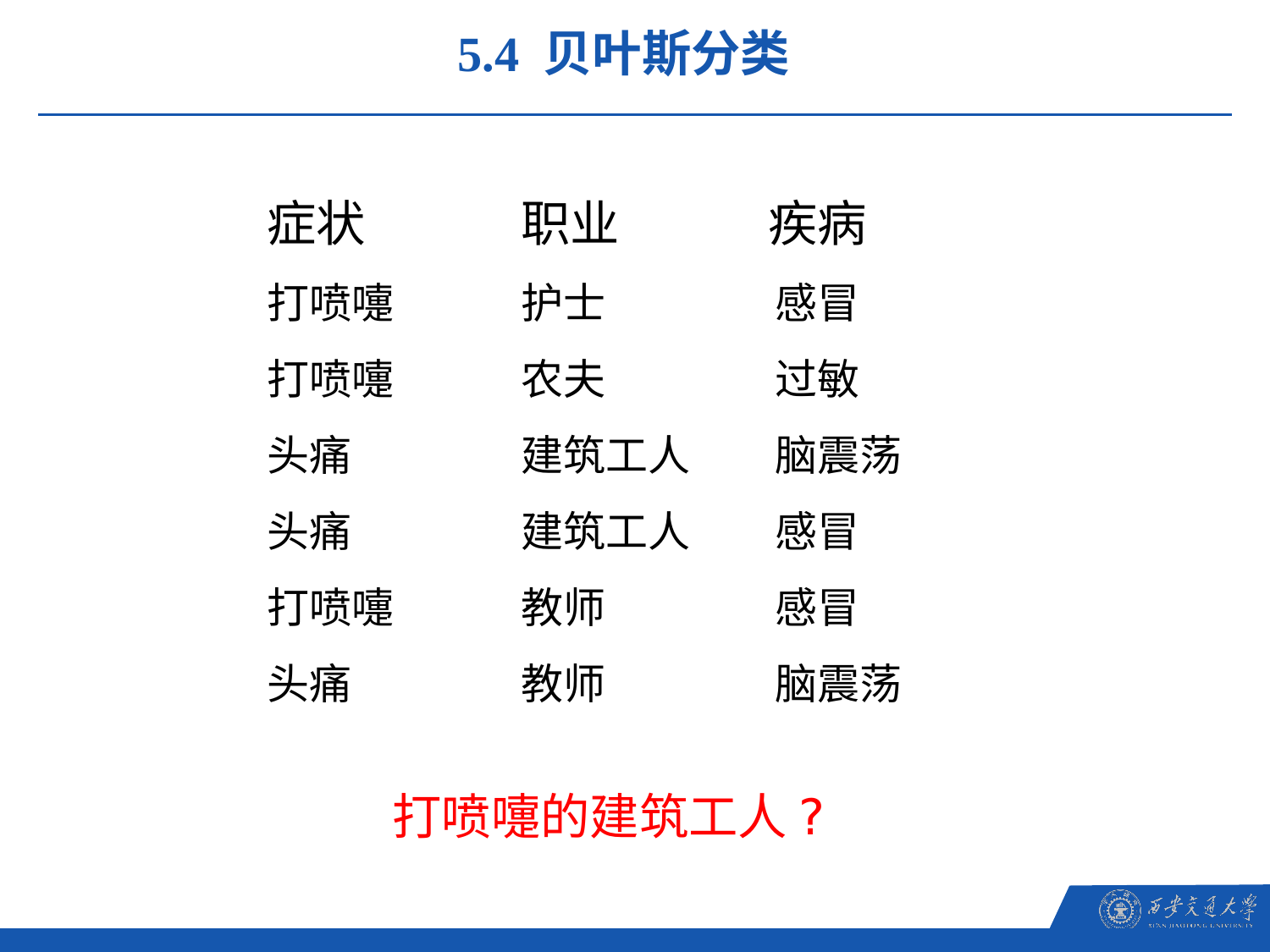

5.4 贝叶斯分类
症状　　	职业　　　疾病
打喷嚏　  	护士　　　	感冒 
打喷嚏　 	农夫　　　	过敏 
头痛　　	建筑工人　	脑震荡 
头痛　　	建筑工人　	感冒 
打喷嚏　	教师　　　	感冒 
头痛　　	教师　　　	脑震荡
打喷嚏的建筑工人?